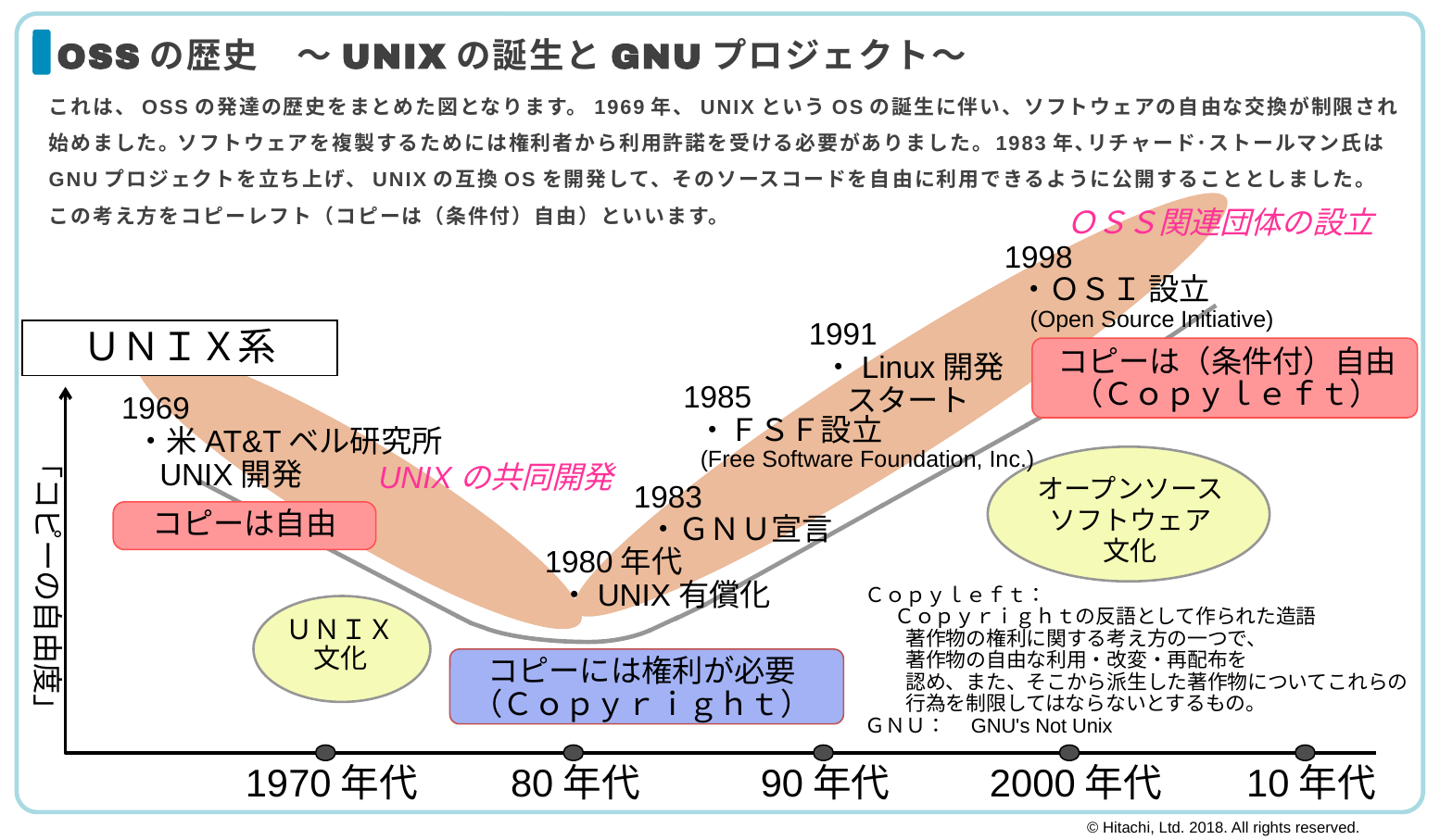

# OSSの歴史　～UNIXの誕生とGNUプロジェクト～
これは、OSSの発達の歴史をまとめた図となります。1969年、UNIXというOSの誕生に伴い、ソフトウェアの自由な交換が制限され
始めました｡ ソフトウェアを複製するためには権利者から利用許諾を受ける必要がありました｡ 1983年､リチャード･ストールマン氏はGNUプロジェクトを立ち上げ、UNIXの互換OSを開発して、そのソースコードを自由に利用できるように公開することとしました。
この考え方をコピーレフト（コピーは（条件付）自由）といいます。
 ＯＳＳ関連団体の設立

1998
 ・ＯＳＩ 設立
   (Open Source Initiative)
1-3（5ページ）に
リンク

1991
 ・Linux開発
　 スタート
ＵＮＩＸ系

コピーは（条件付）自由
（Ｃｏｐｙｌｅｆｔ）
1985
 ・ＦＳＦ設立
  (Free Software Foundation, Inc.)
1969
 ・米AT&Tベル研究所
　UNIX開発

「コピーの自由度」

 UNIXの共同開発

オープンソース
ソフトウェア
文化
1983
 ・ＧＮＵ宣言

コピーは自由
1980年代
 ・UNIX有償化
Ｃｏｐｙｌｅｆｔ：
 　Ｃｏｐｙｒｉｇｈｔの反語として作られた造語
　　著作物の権利に関する考え方の一つで、
　　著作物の自由な利用・改変・再配布を
　　認め、また、そこから派生した著作物についてこれらの
　　行為を制限してはならないとするもの。
ＧＮＵ：　GNU's Not Unix

ＵＮＩＸ
文化
コピーには権利が必要
（Ｃｏｐｙｒｉｇｈｔ）

1970年代
80年代
90年代
2000年代
10年代